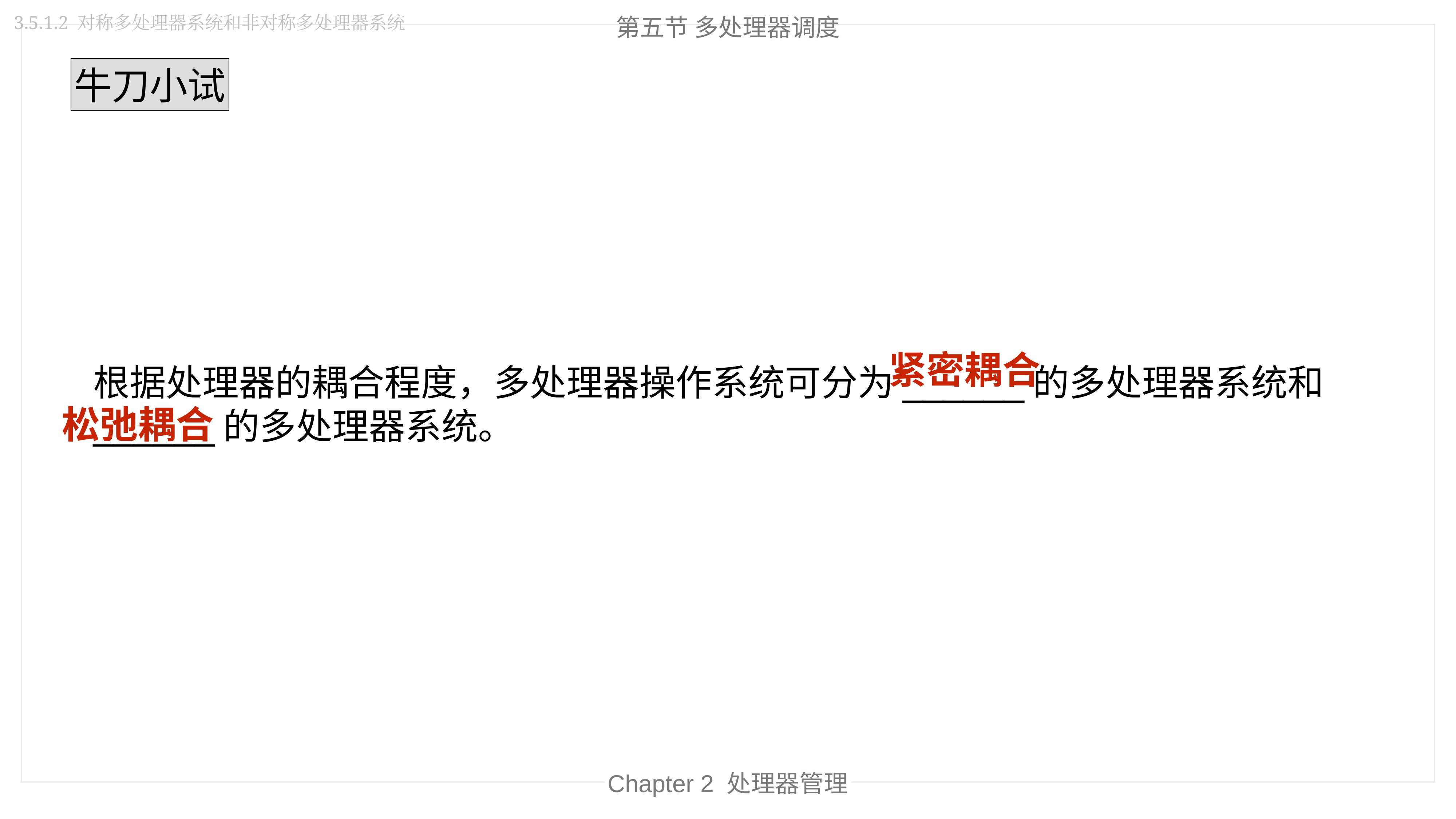

第五节 多处理器调度
3.5.1.2 对称多处理器系统和非对称多处理器系统
牛刀小试
紧密耦合
根据处理器的耦合程度，多处理器操作系统可分为______的多处理器系统和______的多处理器系统。
松弛耦合
Chapter 2 处理器管理